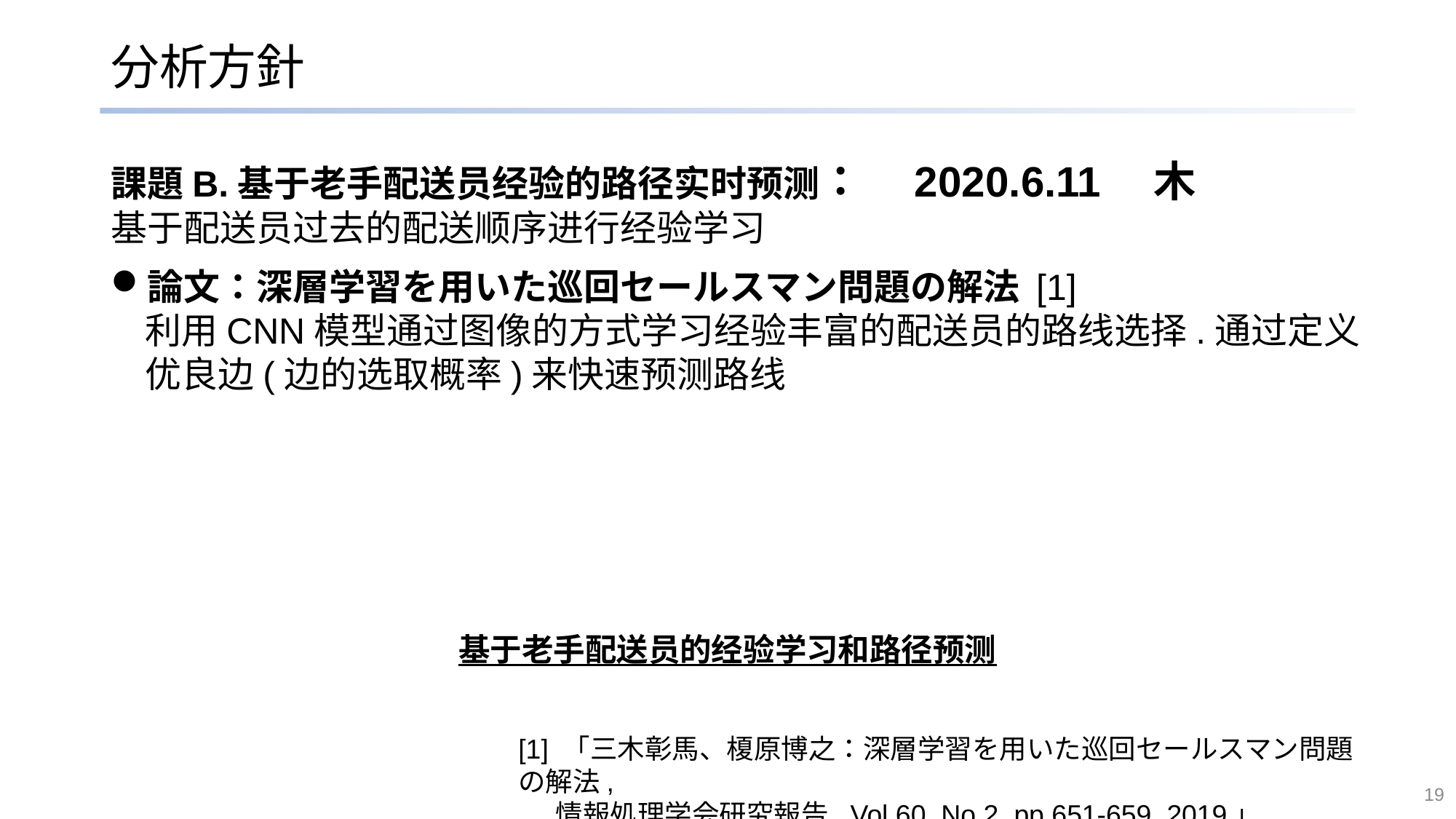

# 分析方針
課題B.基于老手配送员经验的路径实时预测：　2020.6.11　木
基于配送员过去的配送顺序进行经验学习
論文：深層学習を用いた巡回セールスマン問題の解法 [1]
利用CNN模型通过图像的方式学习经验丰富的配送员的路线选择.通过定义优良边(边的选取概率)来快速预测路线
基于老手配送员的经验学习和路径预测
[1] 「三木彰馬、榎原博之：深層学習を用いた巡回セールスマン問題の解法,
     情報処理学会研究報告, Vol.60, No.2, pp.651-659, 2019」
19